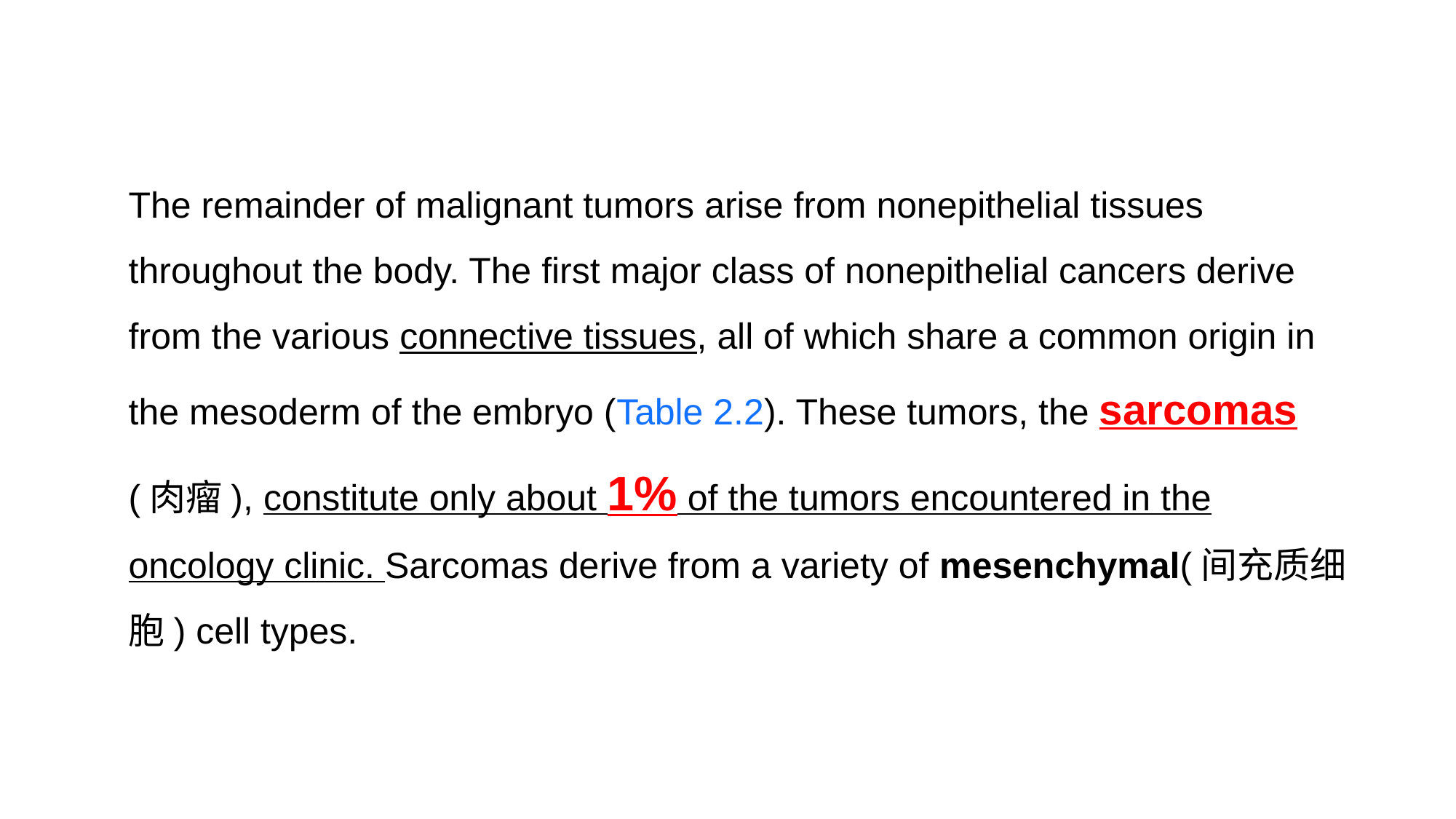

The remainder of malignant tumors arise from nonepithelial tissues throughout the body. The first major class of nonepithelial cancers derive from the various connective tissues, all of which share a common origin in the mesoderm of the embryo (Table 2.2). These tumors, the sarcomas (肉瘤), constitute only about 1% of the tumors encountered in the oncology clinic. Sarcomas derive from a variety of mesenchymal(间充质细胞) cell types.